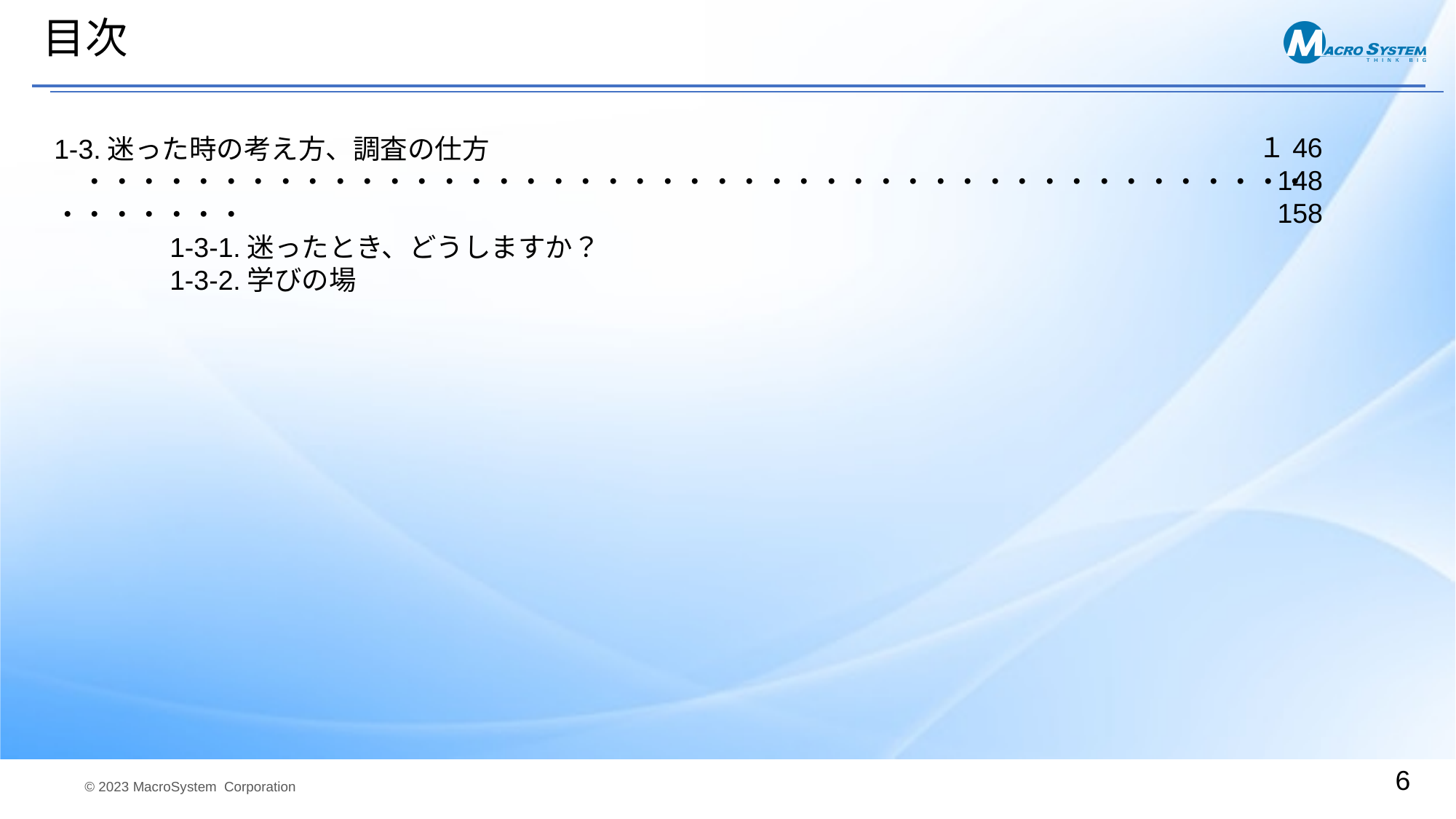

# 目次
１46
148
158
1-3.迷った時の考え方、調査の仕方　　　・・・・・・・・・・・・・・・・・・・・・・・・・・・・・・・・・・・・・・・・・・・・・・・・・・・・
　　　　1-3-1.迷ったとき、どうしますか？
　　　　1-3-2.学びの場